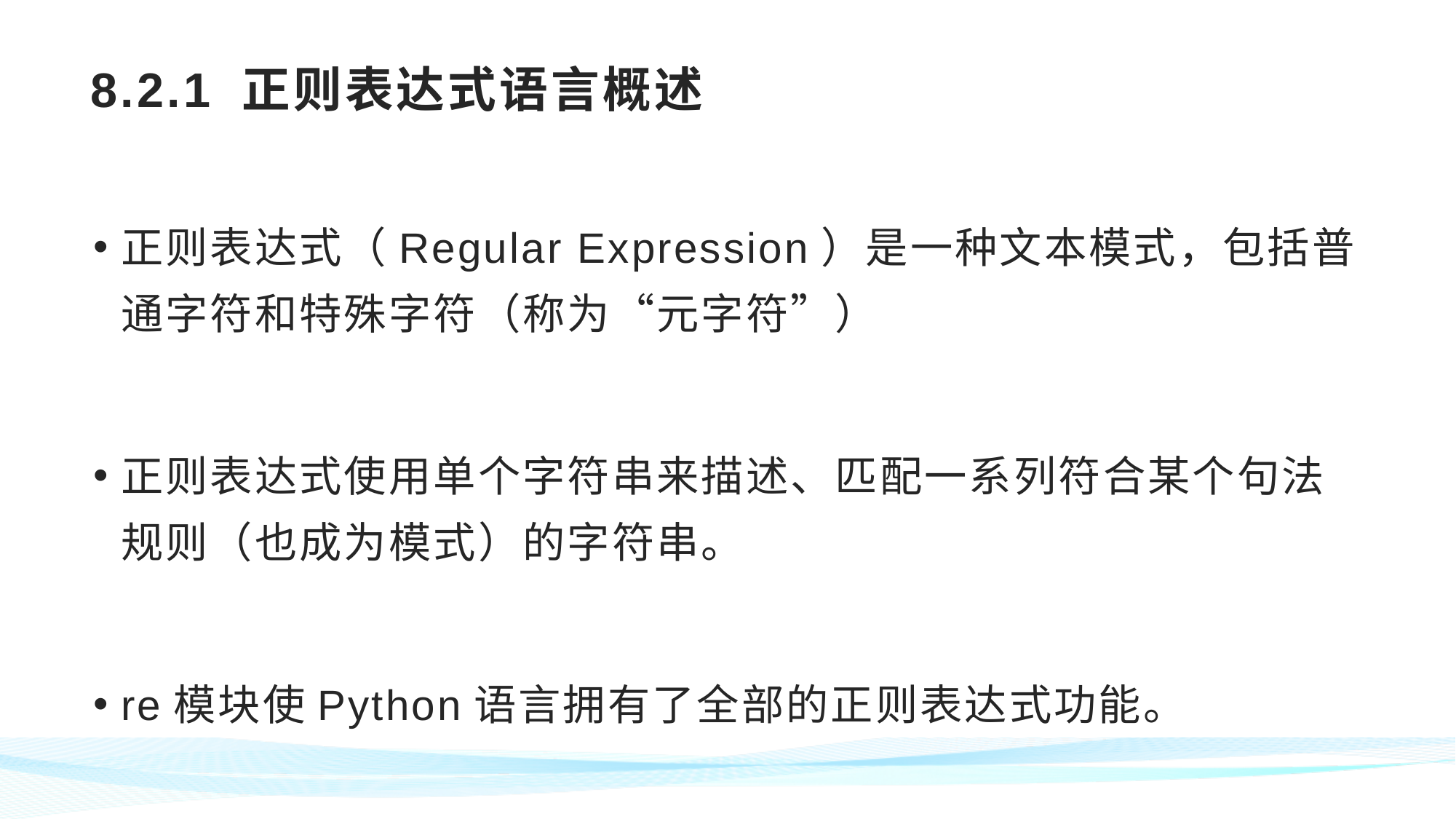

# 8.2.1 正则表达式语言概述
正则表达式（Regular Expression）是一种文本模式，包括普通字符和特殊字符（称为“元字符”）

正则表达式使用单个字符串来描述、匹配一系列符合某个句法规则（也成为模式）的字符串。

re模块使Python语言拥有了全部的正则表达式功能。